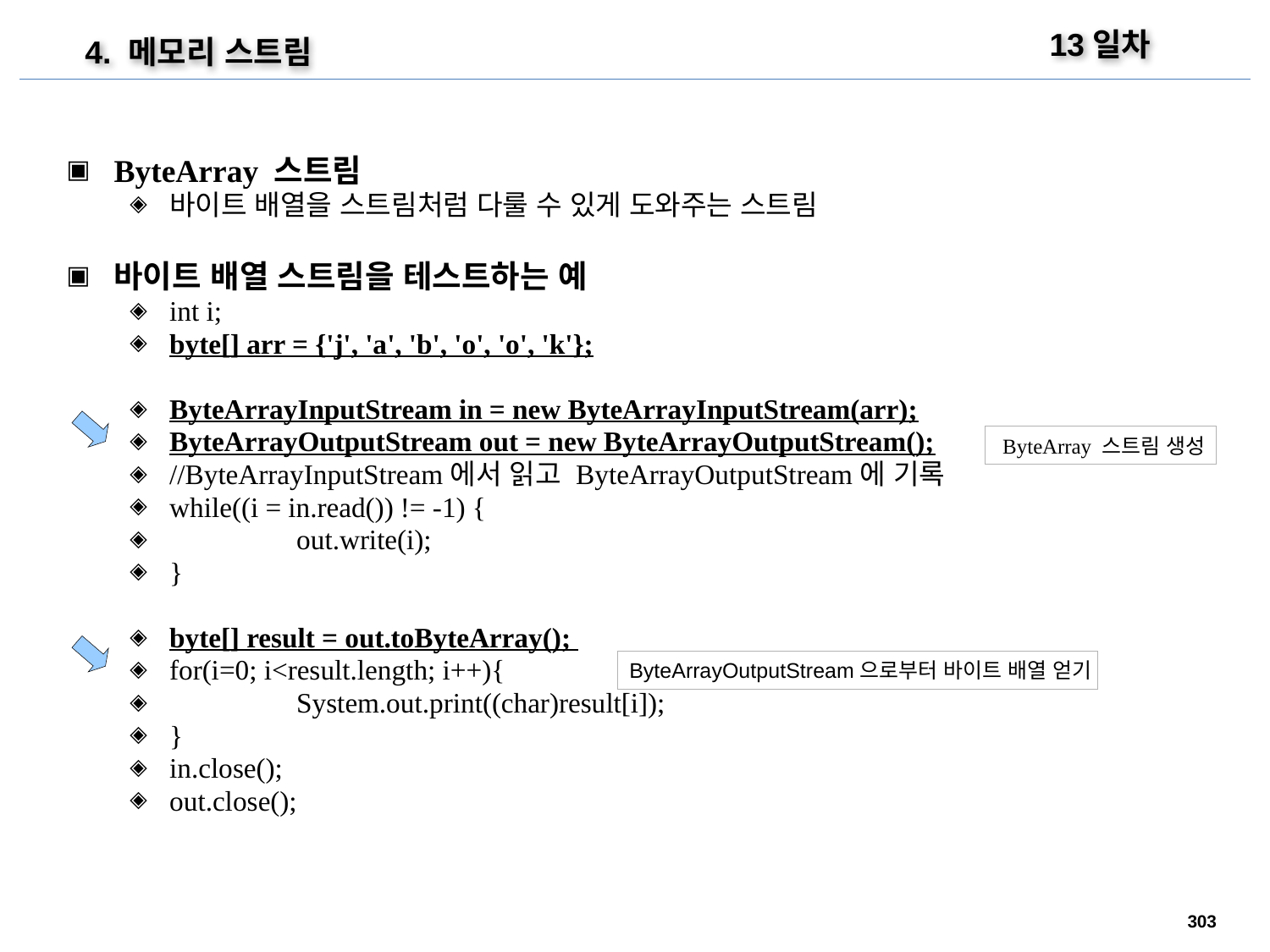

13일차
4. 메모리 스트림
ByteArray 스트림
바이트 배열을 스트림처럼 다룰 수 있게 도와주는 스트림

바이트 배열 스트림을 테스트하는 예
int i;
byte[] arr = {'j', 'a', 'b', 'o', 'o', 'k'};

ByteArrayInputStream in = new ByteArrayInputStream(arr);
ByteArrayOutputStream out = new ByteArrayOutputStream();
//ByteArrayInputStream에서 읽고 ByteArrayOutputStream에 기록
while((i = in.read()) != -1) {
	out.write(i);
}

byte[] result = out.toByteArray();
for(i=0; i<result.length; i++){
	System.out.print((char)result[i]);
}
in.close();
out.close();

ByteArray 스트림 생성

ByteArrayOutputStream으로부터 바이트 배열 얻기